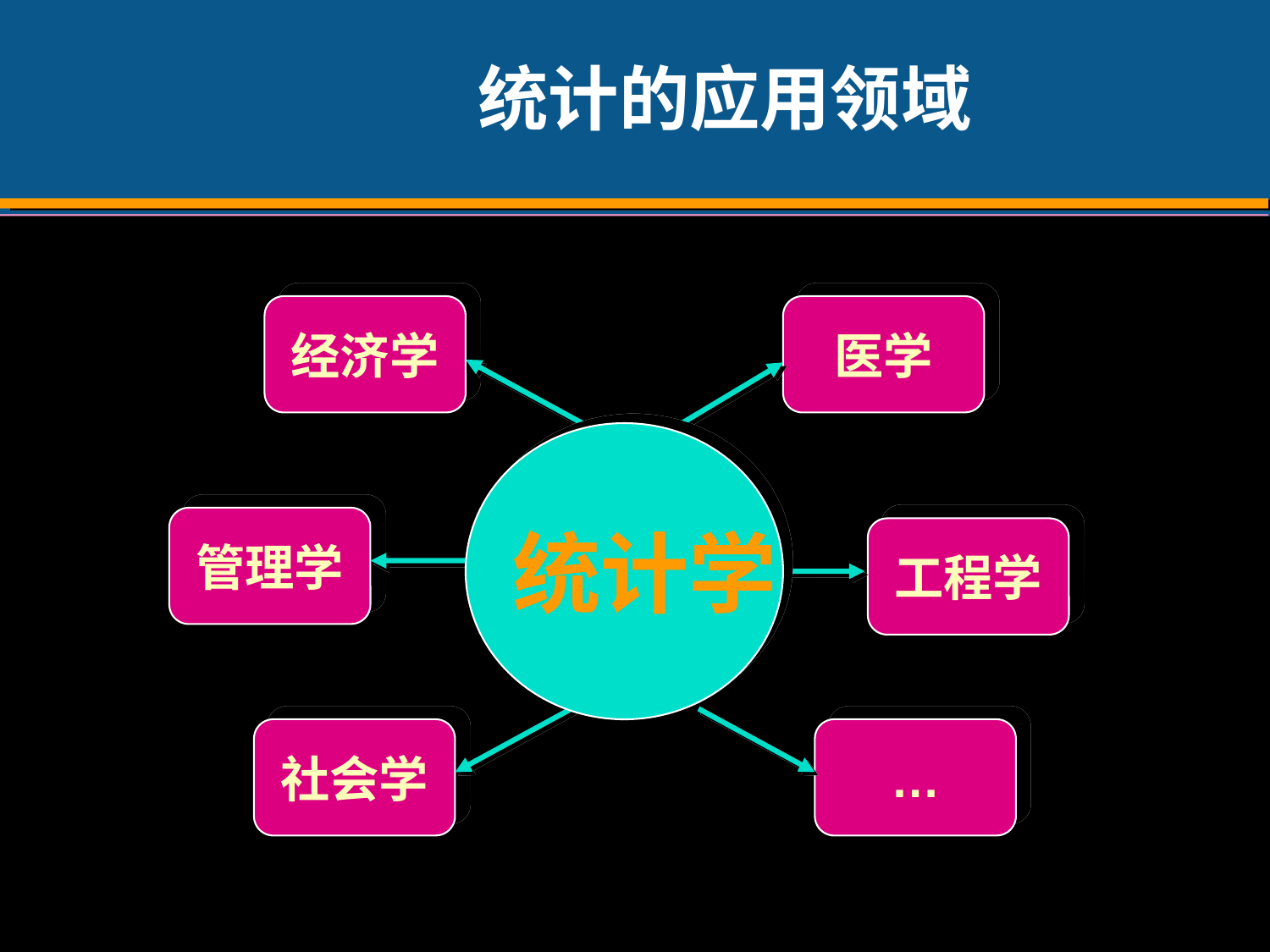

# 统计的应用领域

经济学
医学

 统计学
管理学
工程学

社会学
…